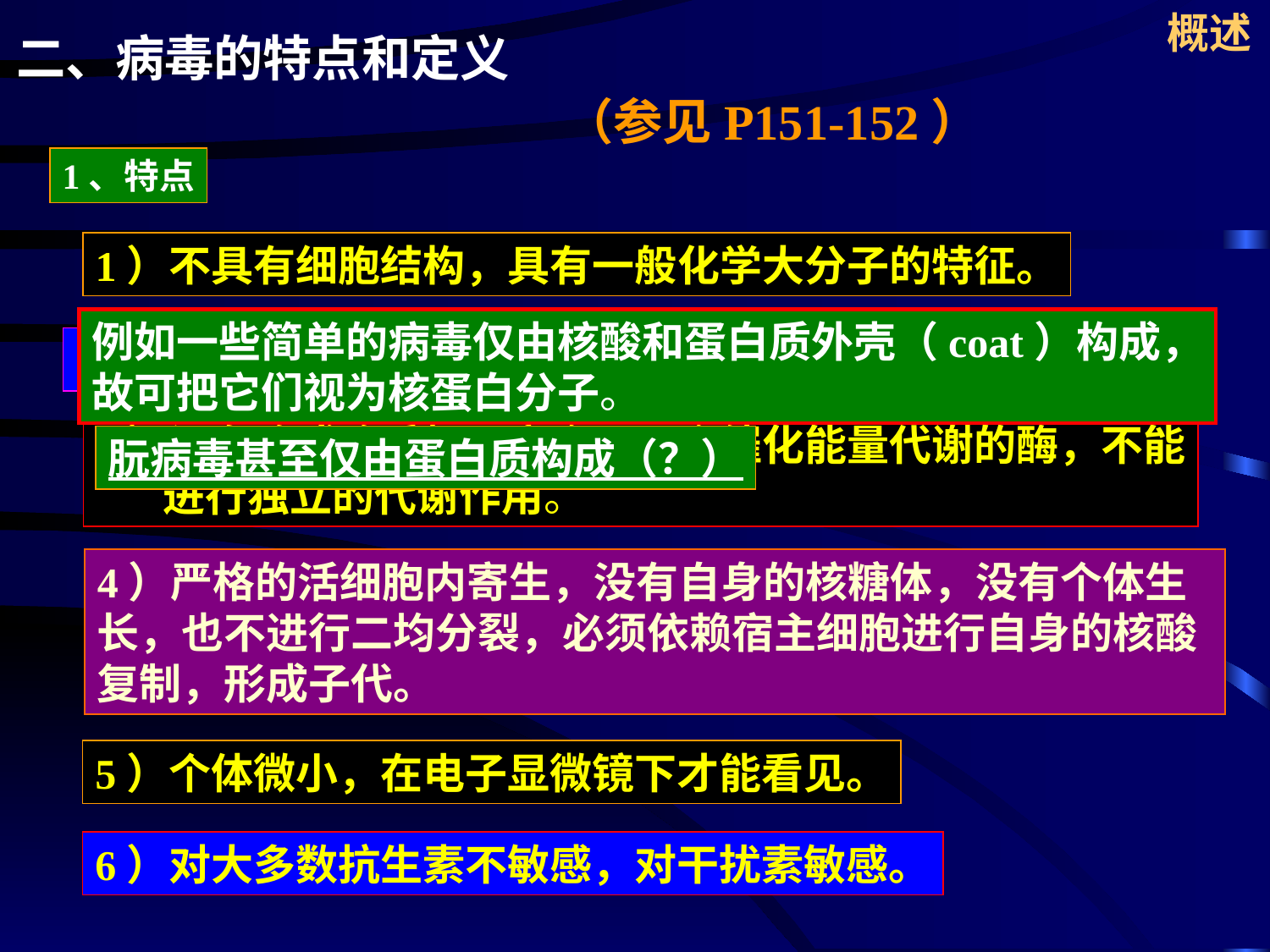

概述
二、病毒的特点和定义
（参见P151-152）
1、特点
1）不具有细胞结构，具有一般化学大分子的特征。
例如一些简单的病毒仅由核酸和蛋白质外壳（coat）构成，
故可把它们视为核蛋白分子。
2）一种病毒的毒粒内只含有一种核酸，DNA或者RNA。
3）没有酶或酶系极不完全，不含催化能量代谢的酶，不能
      进行独立的代谢作用。
朊病毒甚至仅由蛋白质构成（？）
4）严格的活细胞内寄生，没有自身的核糖体，没有个体生长，也不进行二均分裂，必须依赖宿主细胞进行自身的核酸复制，形成子代。
5）个体微小，在电子显微镜下才能看见。
6）对大多数抗生素不敏感，对干扰素敏感。